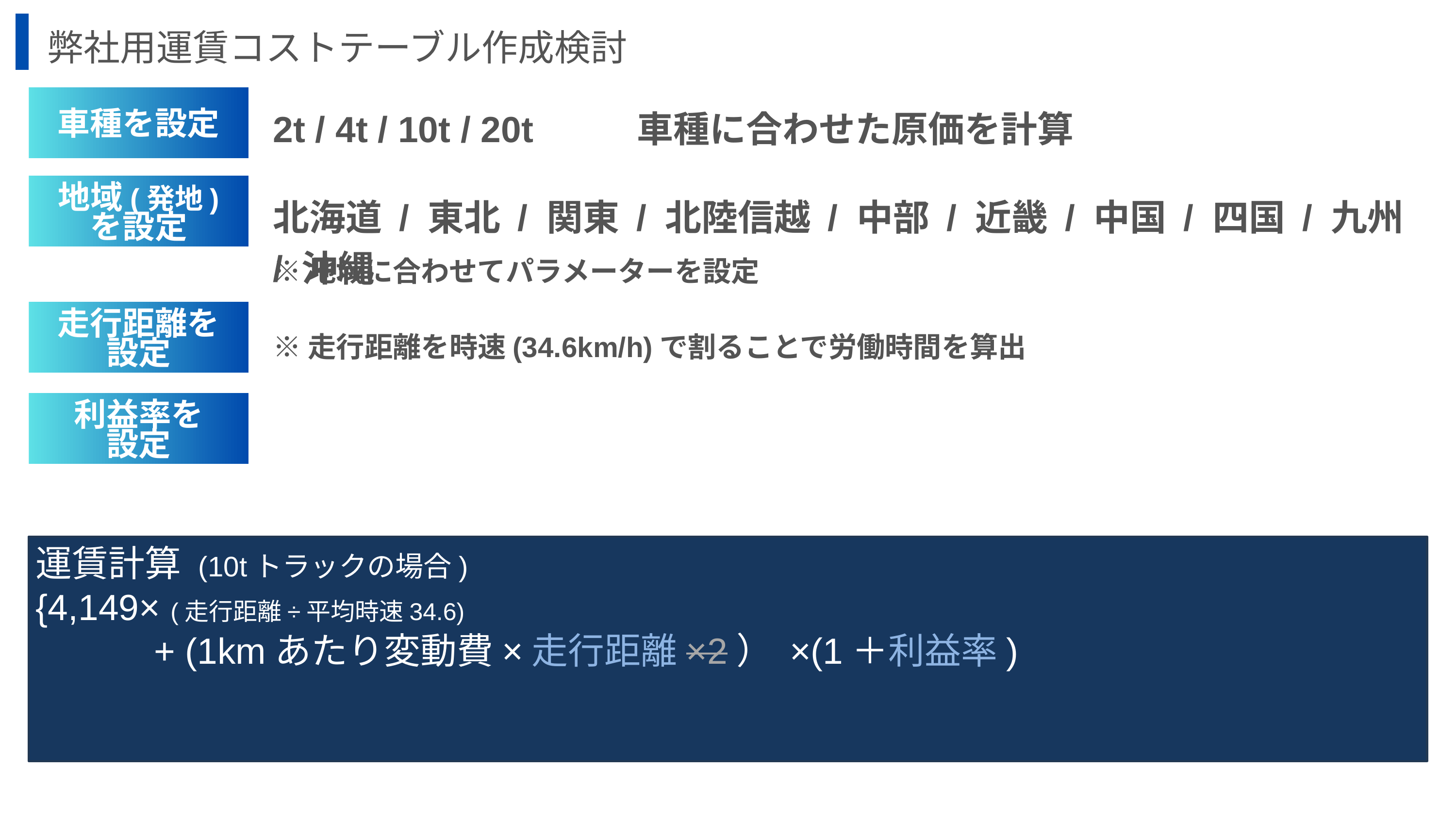

弊社用運賃コストテーブル作成検討
車種を設定

2t / 4t / 10t / 20t
車種に合わせた原価を計算
地域(発地)
を設定

北海道 / 東北 / 関東 / 北陸信越 / 中部 / 近畿 / 中国 / 四国 / 九州 / 沖縄
※地域に合わせてパラメーターを設定
走行距離を
設定

※走行距離を時速(34.6km/h)で割ることで労働時間を算出
利益率を
設定

運賃計算 (10tトラックの場合)
{4,149× (走行距離÷平均時速34.6)
　　　+ (1kmあたり変動費×走行距離×2） ×(1＋利益率)